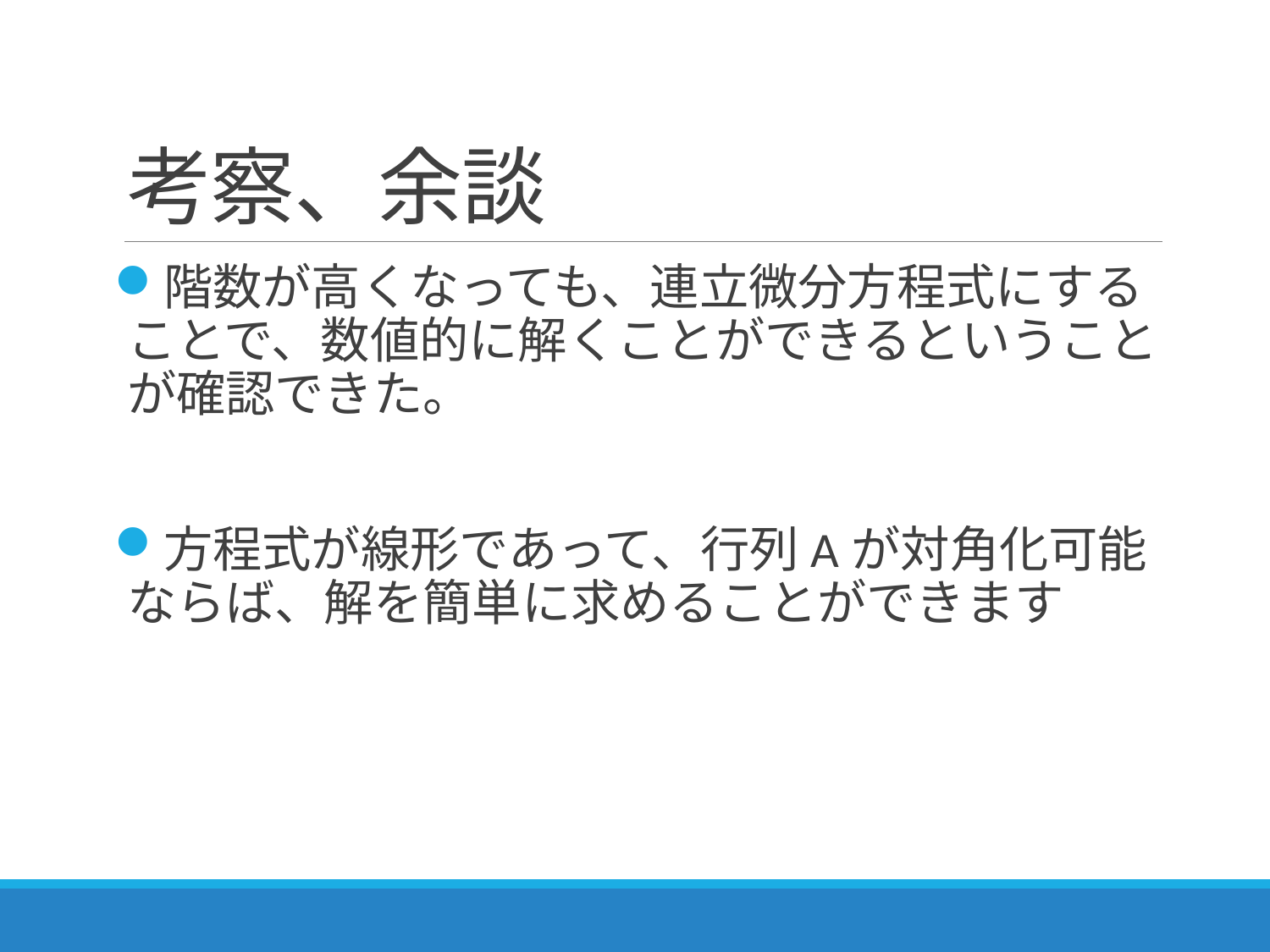

# 考察、余談
階数が高くなっても、連立微分方程式にすることで、数値的に解くことができるということが確認できた。

方程式が線形であって、行列Aが対角化可能ならば、解を簡単に求めることができます